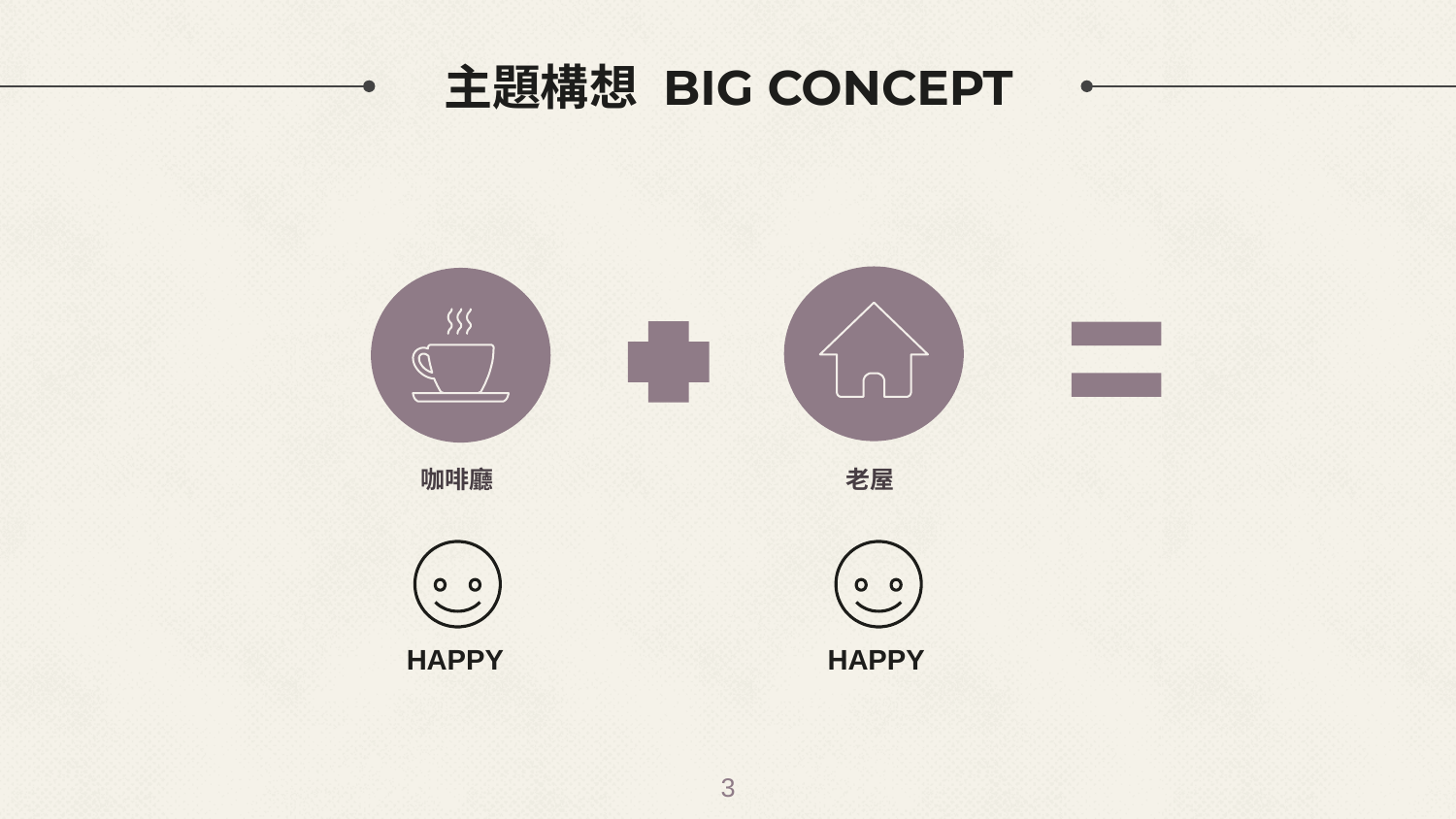

# 主題構想 BIG CONCEPT

老屋
咖啡廳

HAPPY
HAPPY
3